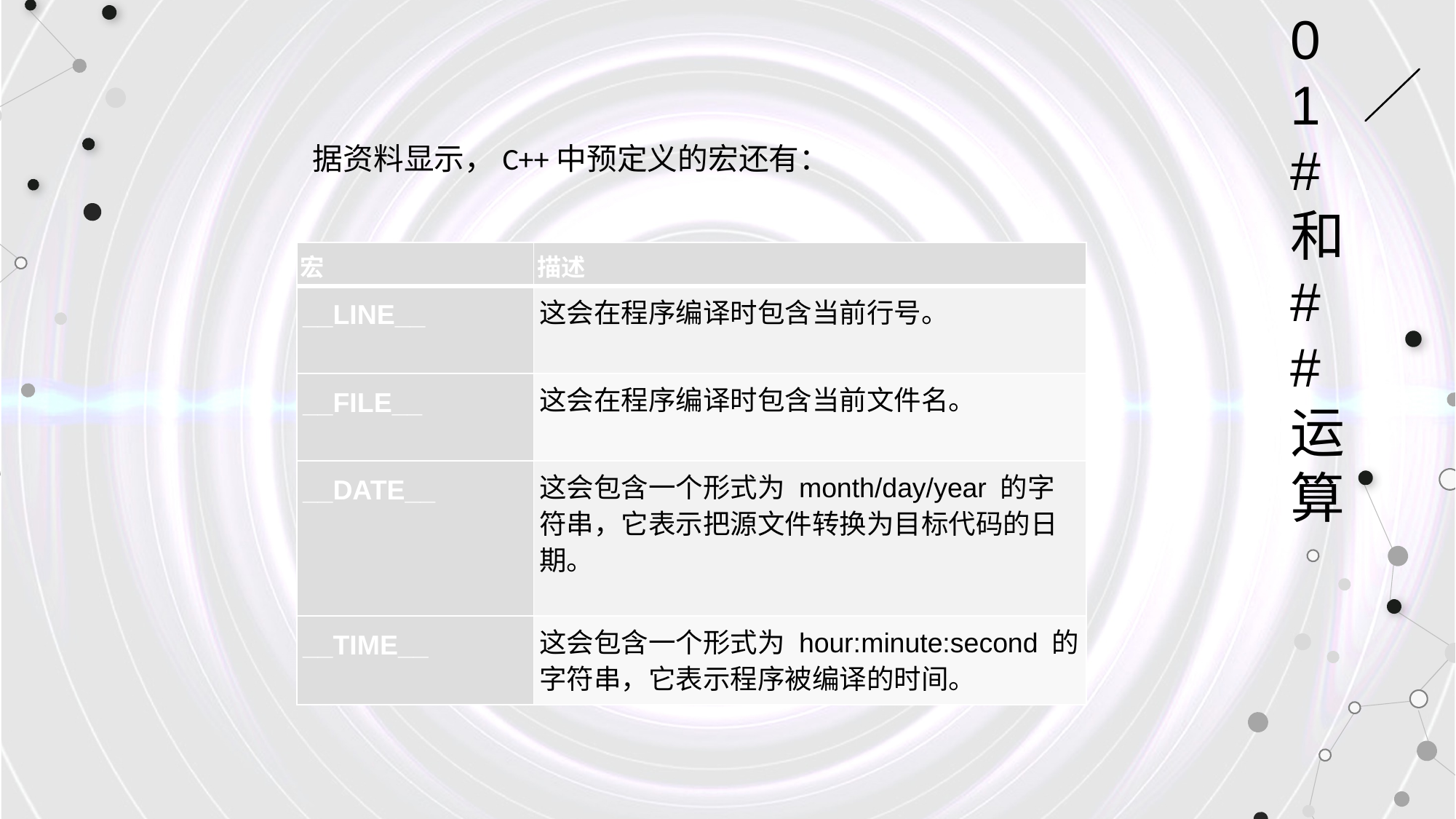

01#和##运算

据资料显示，C++中预定义的宏还有：

| 宏 | 描述 |
| --- | --- |
| \_\_LINE\_\_ | 这会在程序编译时包含当前行号。 |
| \_\_FILE\_\_ | 这会在程序编译时包含当前文件名。 |
| \_\_DATE\_\_ | 这会包含一个形式为 month/day/year 的字符串，它表示把源文件转换为目标代码的日期。 |
| \_\_TIME\_\_ | 这会包含一个形式为 hour:minute:second 的字符串，它表示程序被编译的时间。 |